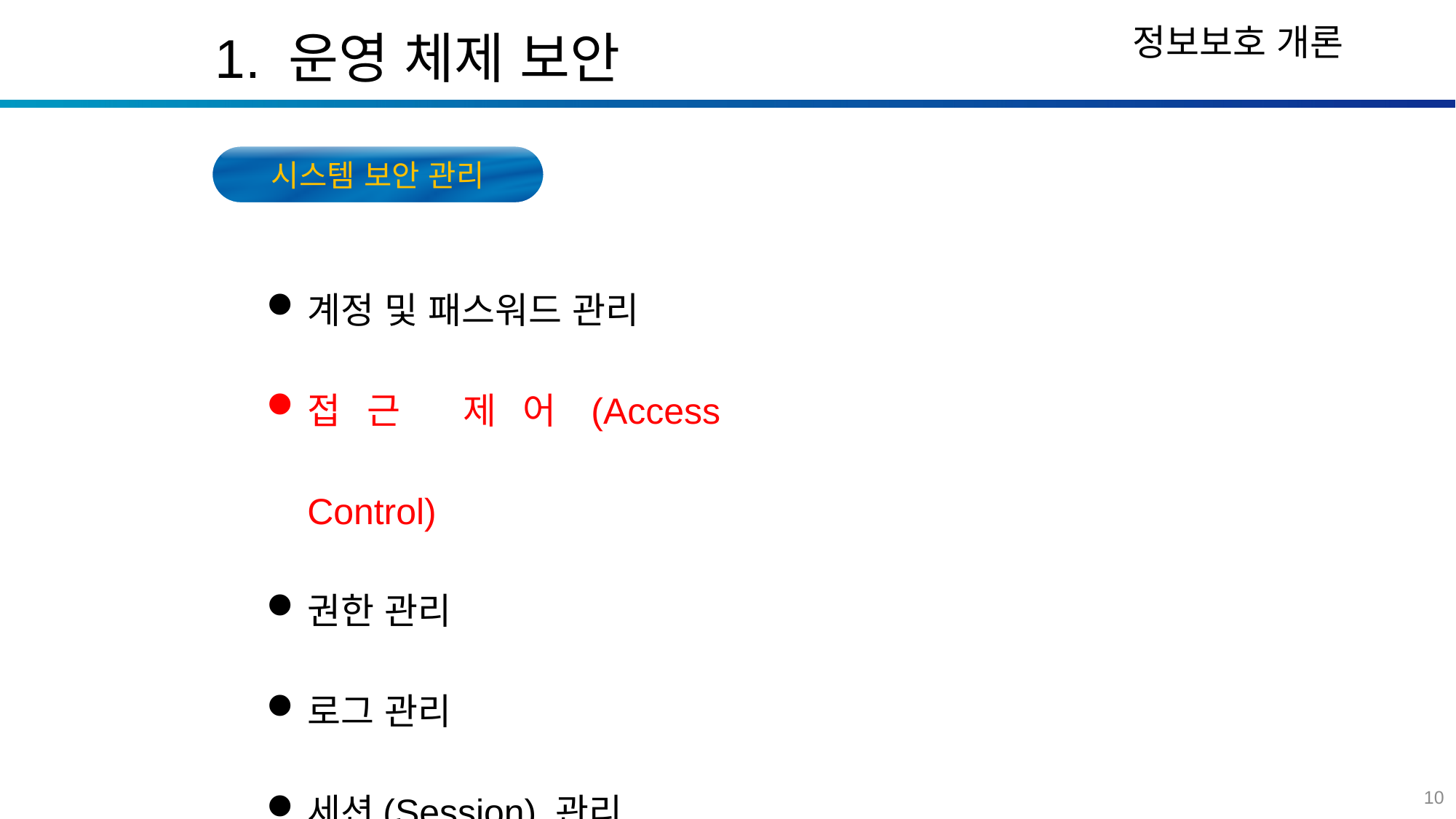

1. 운영 체제 보안
시스템 보안 관리

계정 및 패스워드 관리
접근 제어(Access Control)
권한 관리
로그 관리
세션(Session) 관리

10